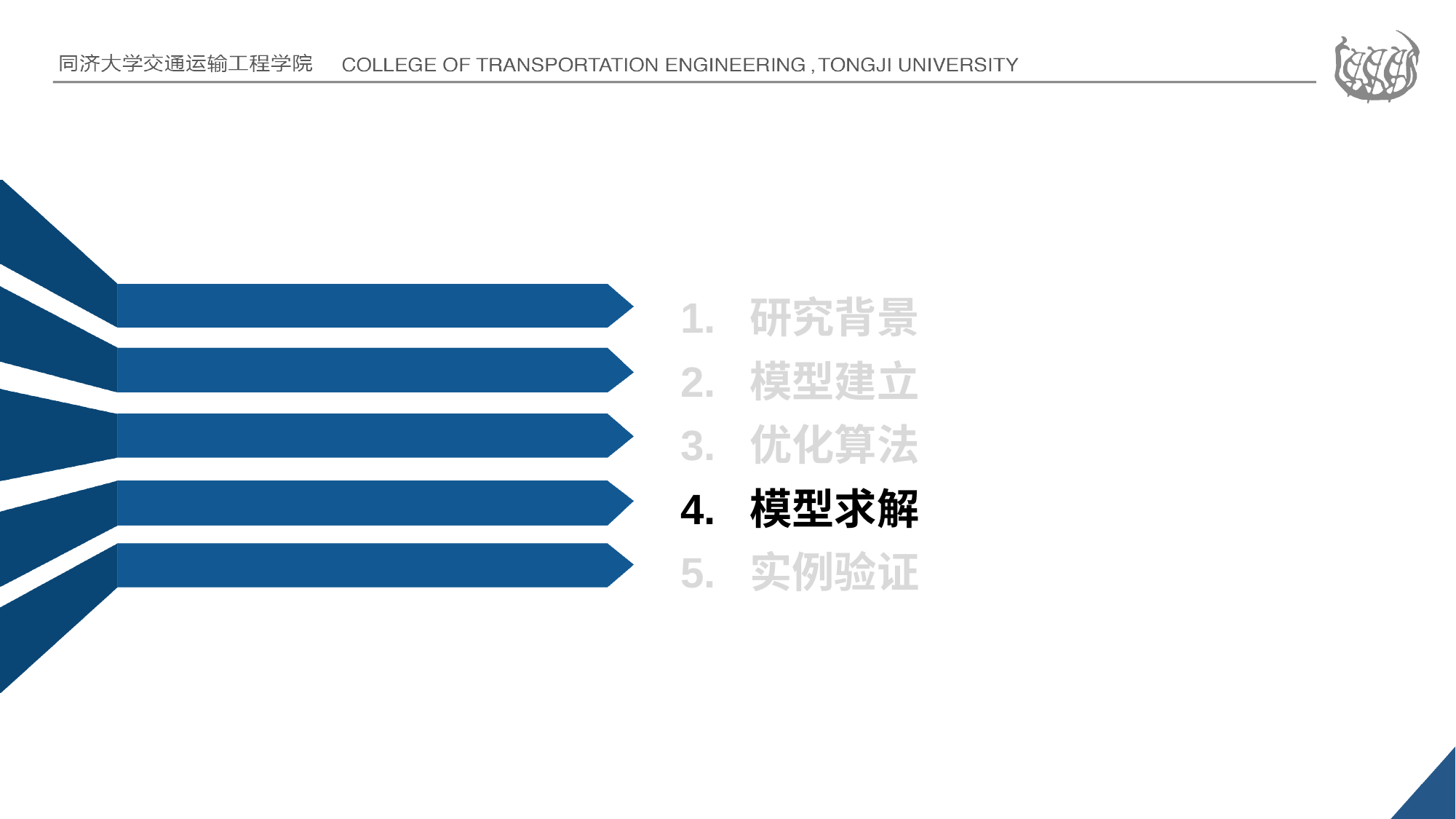

# 1.  研究背景 2.  模型建立 3.  优化算法 4.  模型求解 5.  实例验证
2